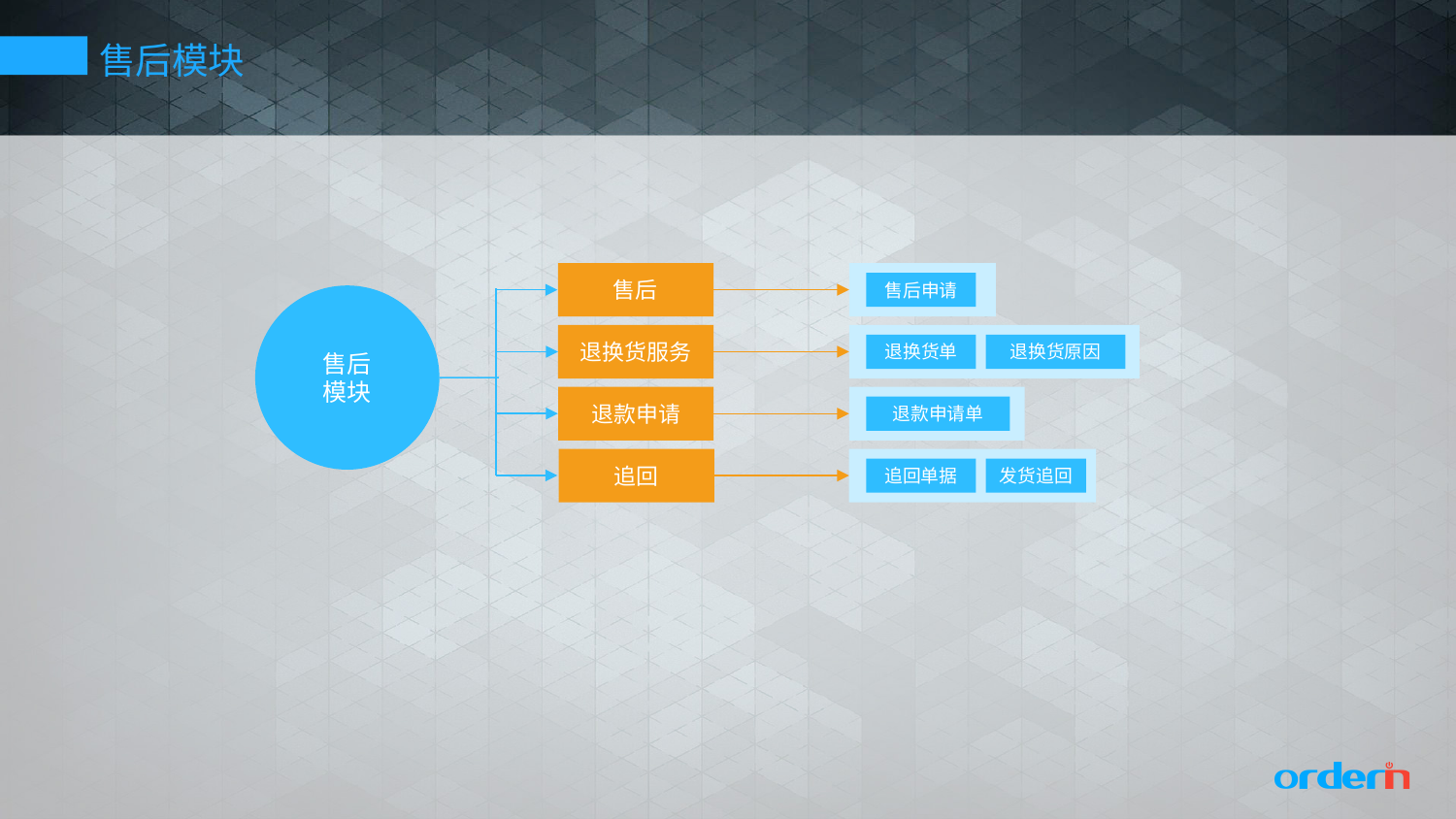

售后模块
售后

售后申请
售后
模块
退换货服务

退换货单
退换货原因
退款申请

退款申请单
追回

追回单据
发货追回